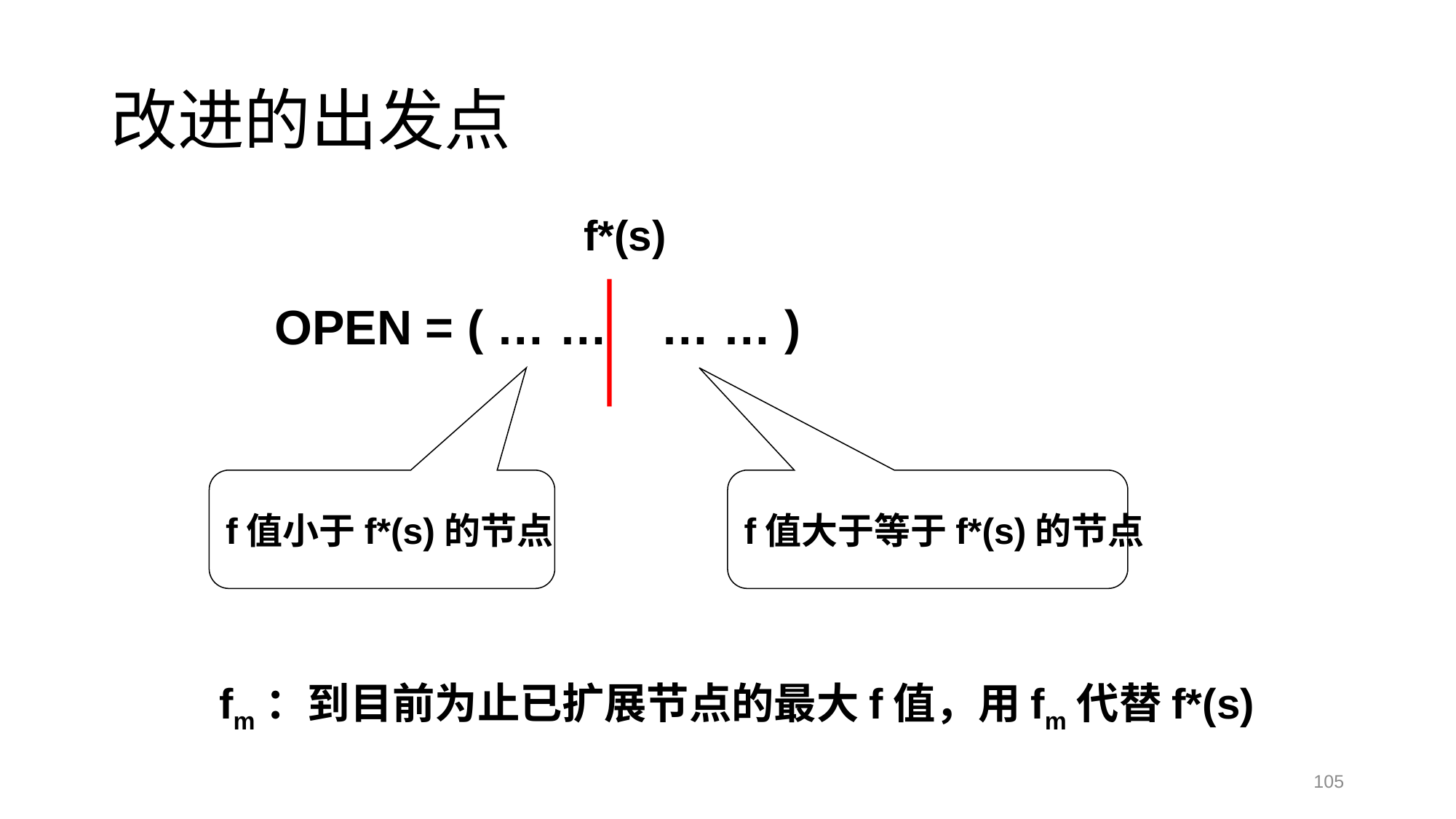

# 改进的出发点
f*(s)

OPEN = ( … …    … … )
f值小于f*(s)的节点
f值大于等于f*(s)的节点
fm：到目前为止已扩展节点的最大f值，用fm代替f*(s)
105